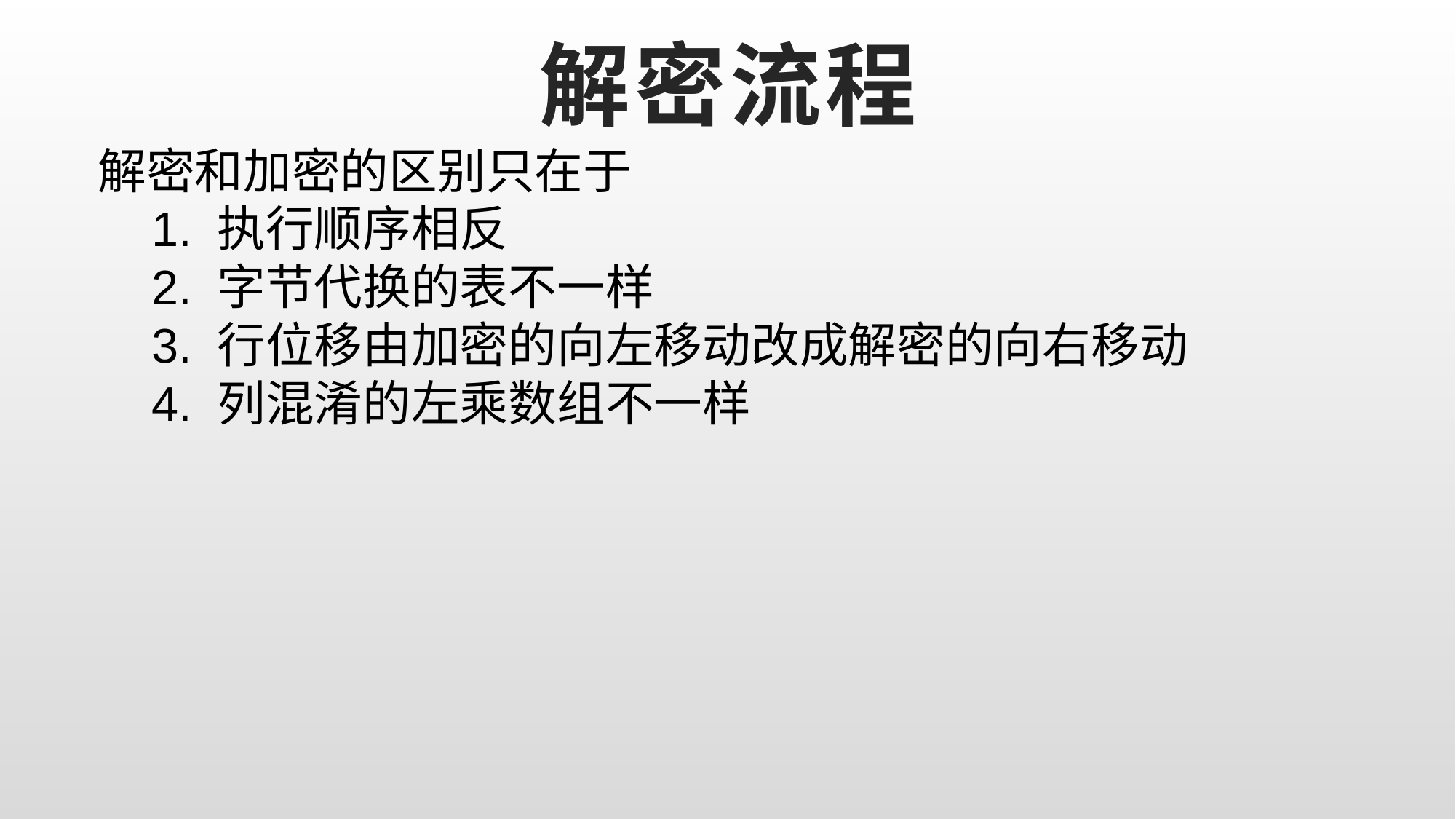

# 解密流程
解密和加密的区别只在于
    1. 执行顺序相反
    2. 字节代换的表不一样
    3. 行位移由加密的向左移动改成解密的向右移动
    4. 列混淆的左乘数组不一样